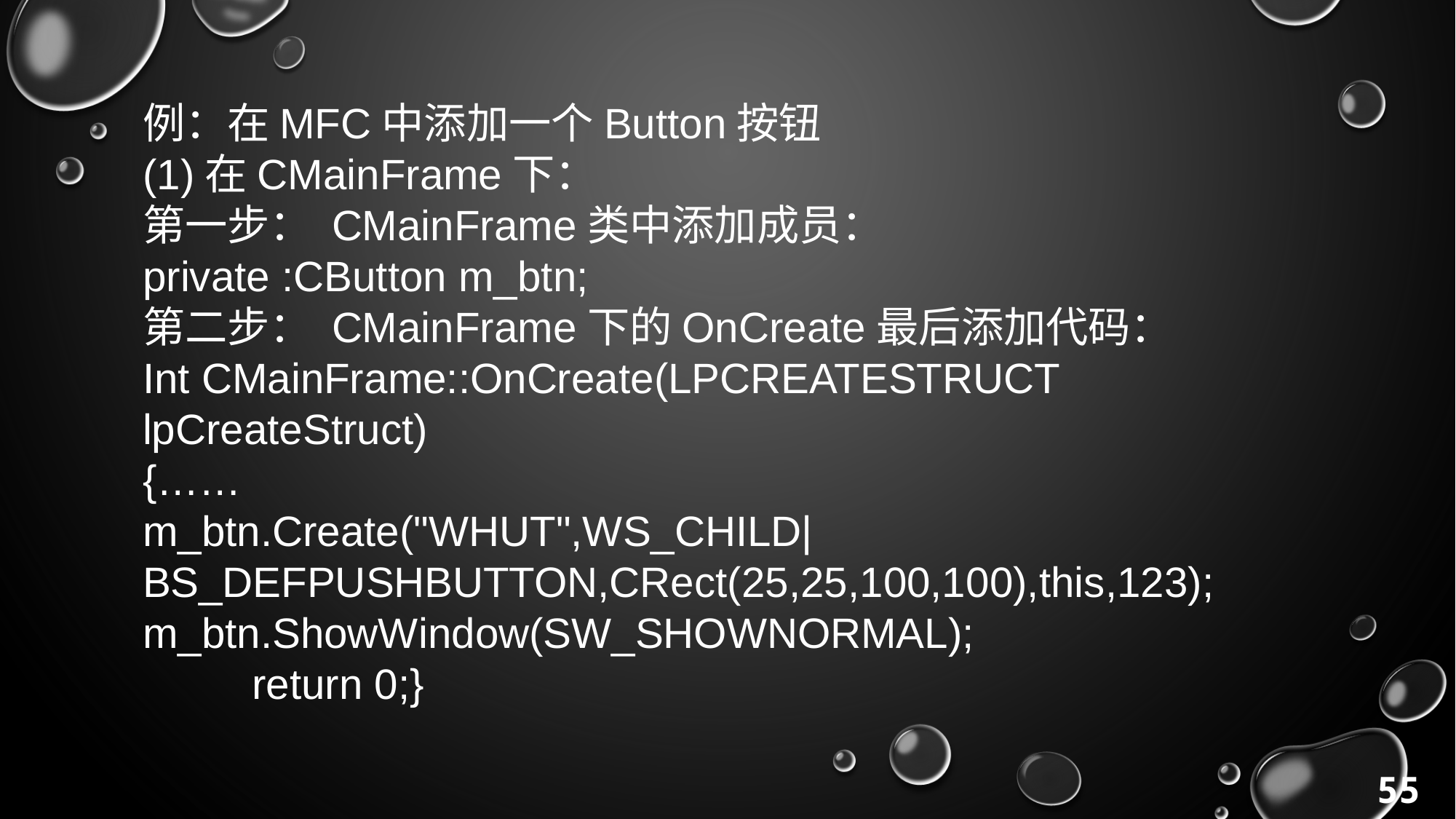

例：在MFC中添加一个Button按钮
(1)在CMainFrame下：
第一步： CMainFrame类中添加成员：
private :CButton m_btn;
第二步： CMainFrame下的OnCreate最后添加代码：
Int CMainFrame::OnCreate(LPCREATESTRUCT lpCreateStruct)
{……
m_btn.Create("WHUT",WS_CHILD|BS_DEFPUSHBUTTON,CRect(25,25,100,100),this,123);
m_btn.ShowWindow(SW_SHOWNORMAL);
	return 0;}
55